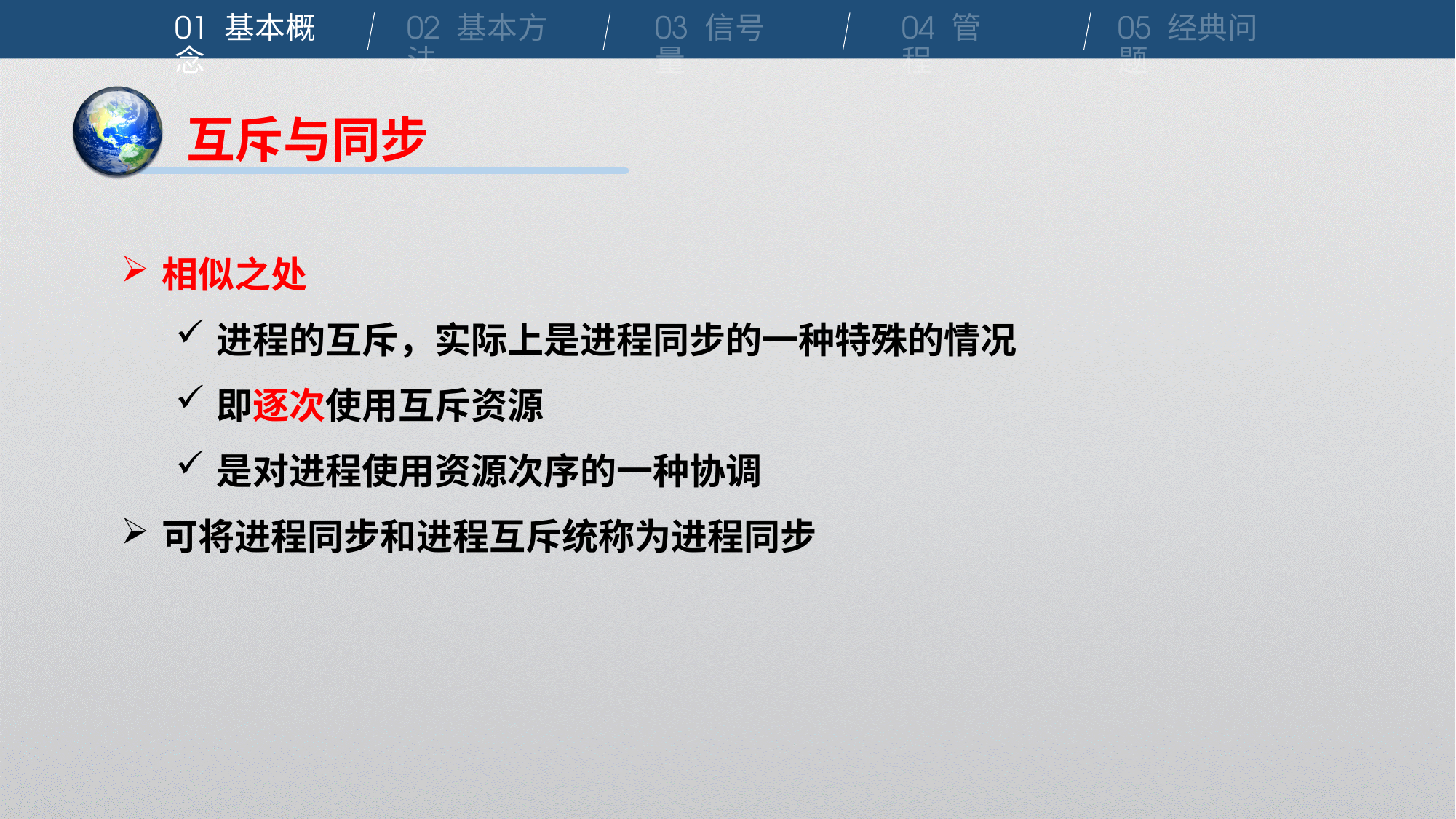

01 基本概念
02 基本方法
03 信号量
04 管程
05 经典问题
互斥与同步
相似之处
进程的互斥，实际上是进程同步的一种特殊的情况
即逐次使用互斥资源
是对进程使用资源次序的一种协调
可将进程同步和进程互斥统称为进程同步